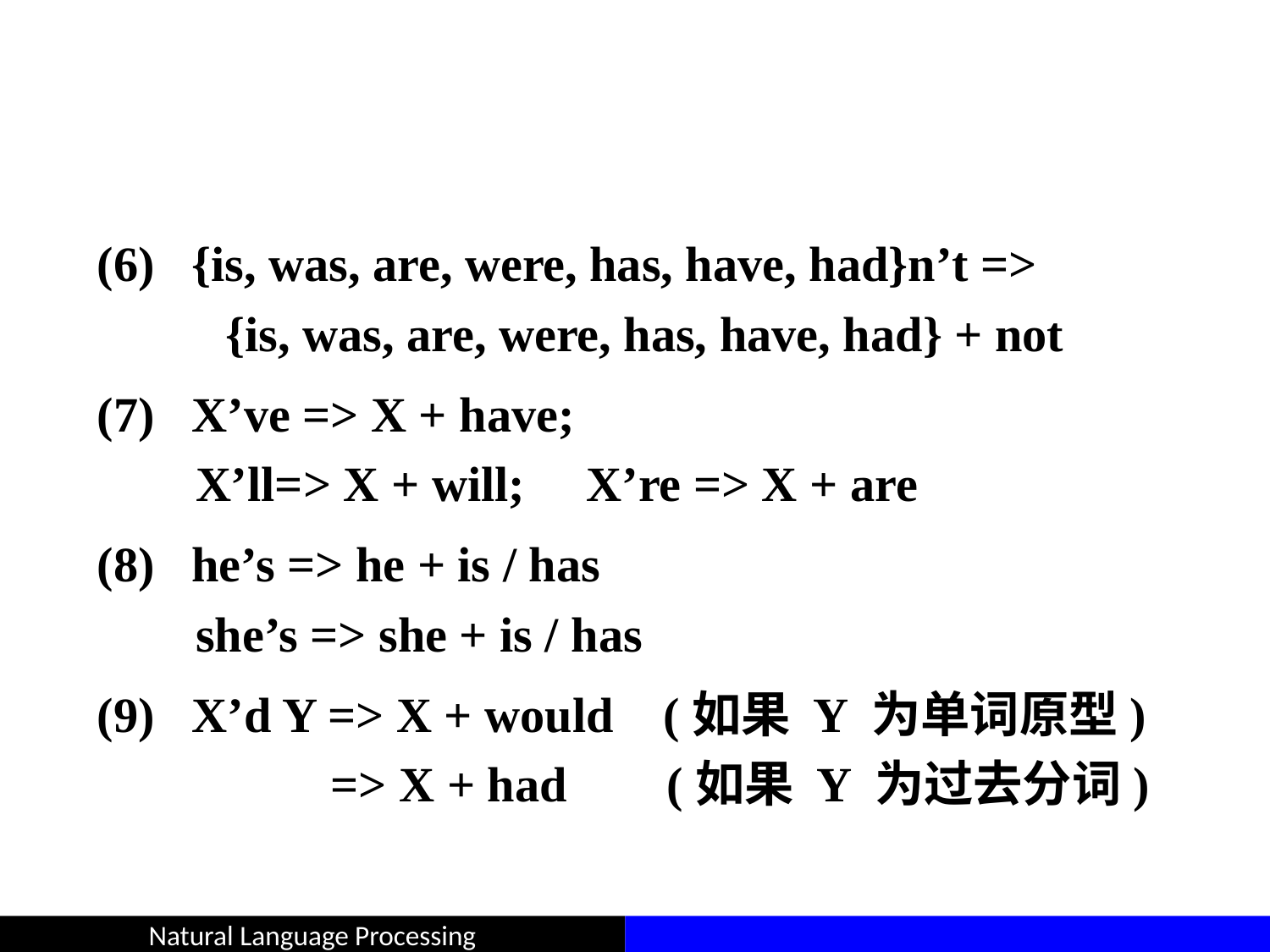

#
(6)   {is, was, are, were, has, have, had}n’t =>
{is, was, are, were, has, have, had} + not
(7)   X’ve => X + have;
        X’ll=> X + will;     X’re => X + are
(8)   he’s => he + is / has
        she’s => she + is / has
(9)   X’d Y => X + would    (如果 Y 为单词原型)
                   => X + had 	     (如果 Y 为过去分词)